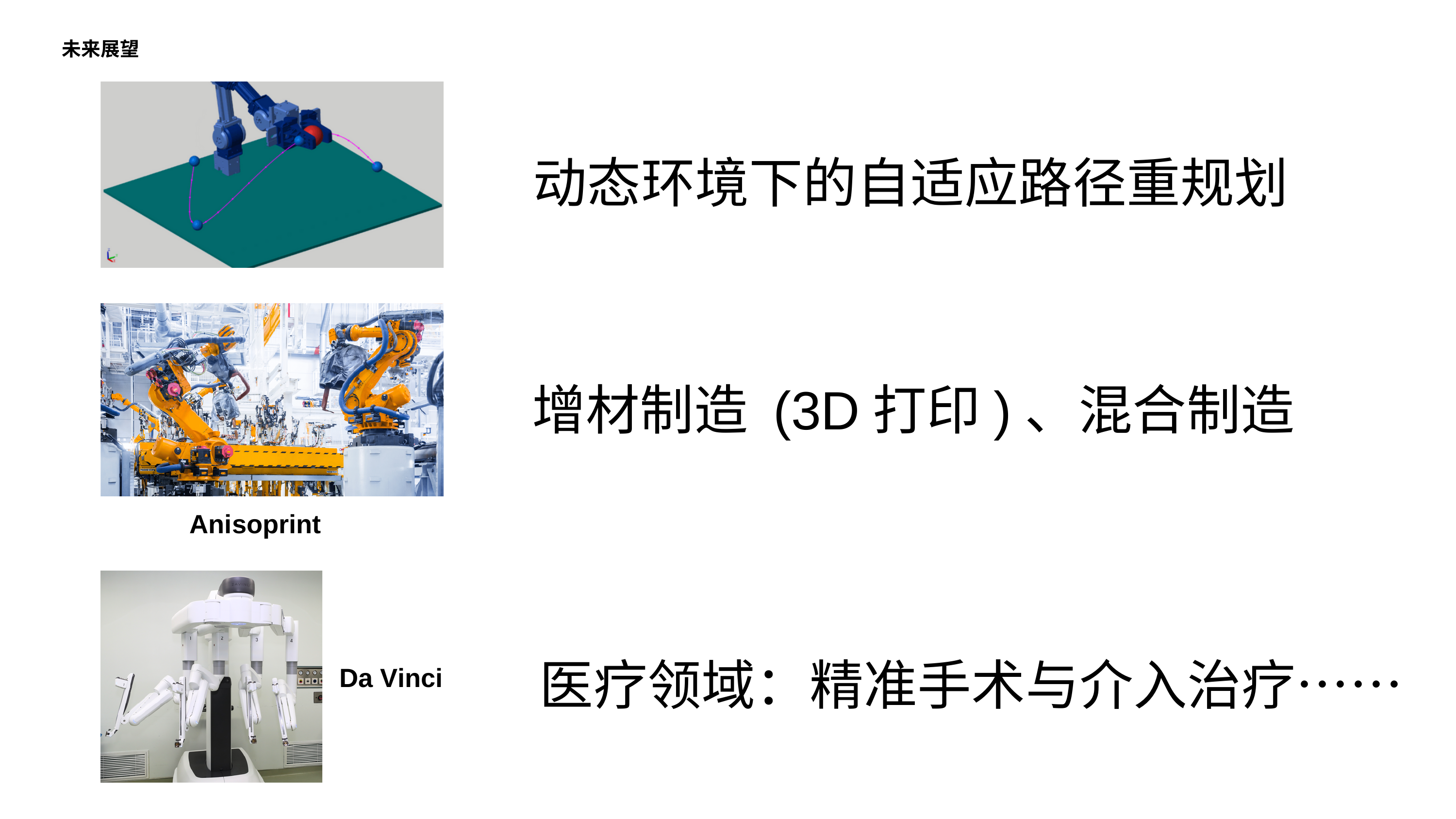

未来展望

动态环境下的自适应路径重规划

增材制造 (3D打印)、混合制造
Anisoprint

医疗领域：精准手术与介入治疗……
Da Vinci